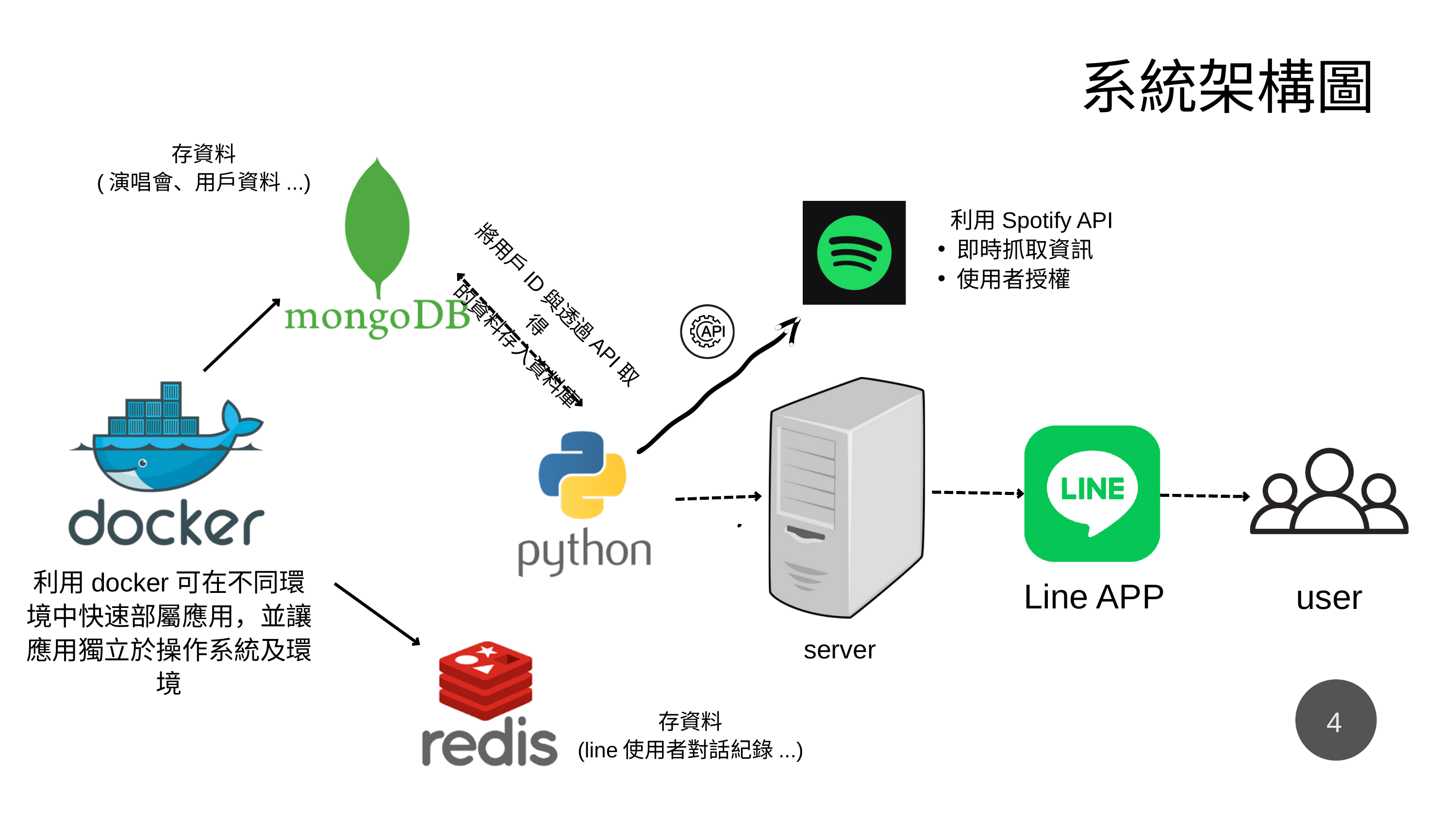

系統架構圖
存資料
(演唱會、用戶資料...)

利用Spotify API
即時抓取資訊
使用者授權

將用戶ID與透過API取得
的資料存入資料庫

利用docker可在不同環境中快速部屬應用，並讓應用獨立於操作系統及環境
Line APP
user

server

4
存資料
(line使用者對話紀錄...)